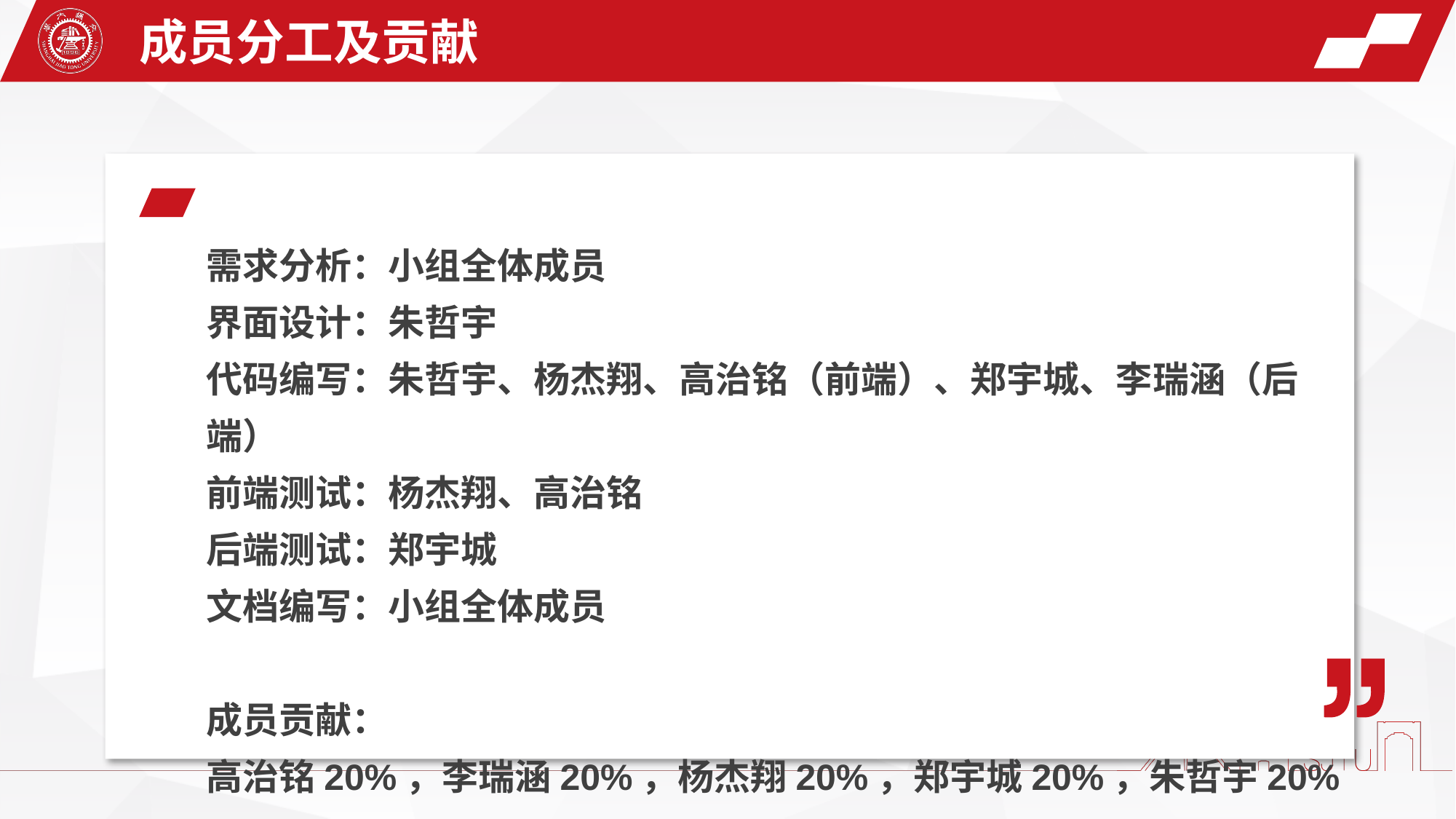

成员分工及贡献

需求分析：小组全体成员
界面设计：朱哲宇
代码编写：朱哲宇、杨杰翔、高治铭（前端）、郑宇城、李瑞涵（后端）
前端测试：杨杰翔、高治铭
后端测试：郑宇城
文档编写：小组全体成员

成员贡献：
高治铭20%，李瑞涵20%，杨杰翔20%，郑宇城20%，朱哲宇20%